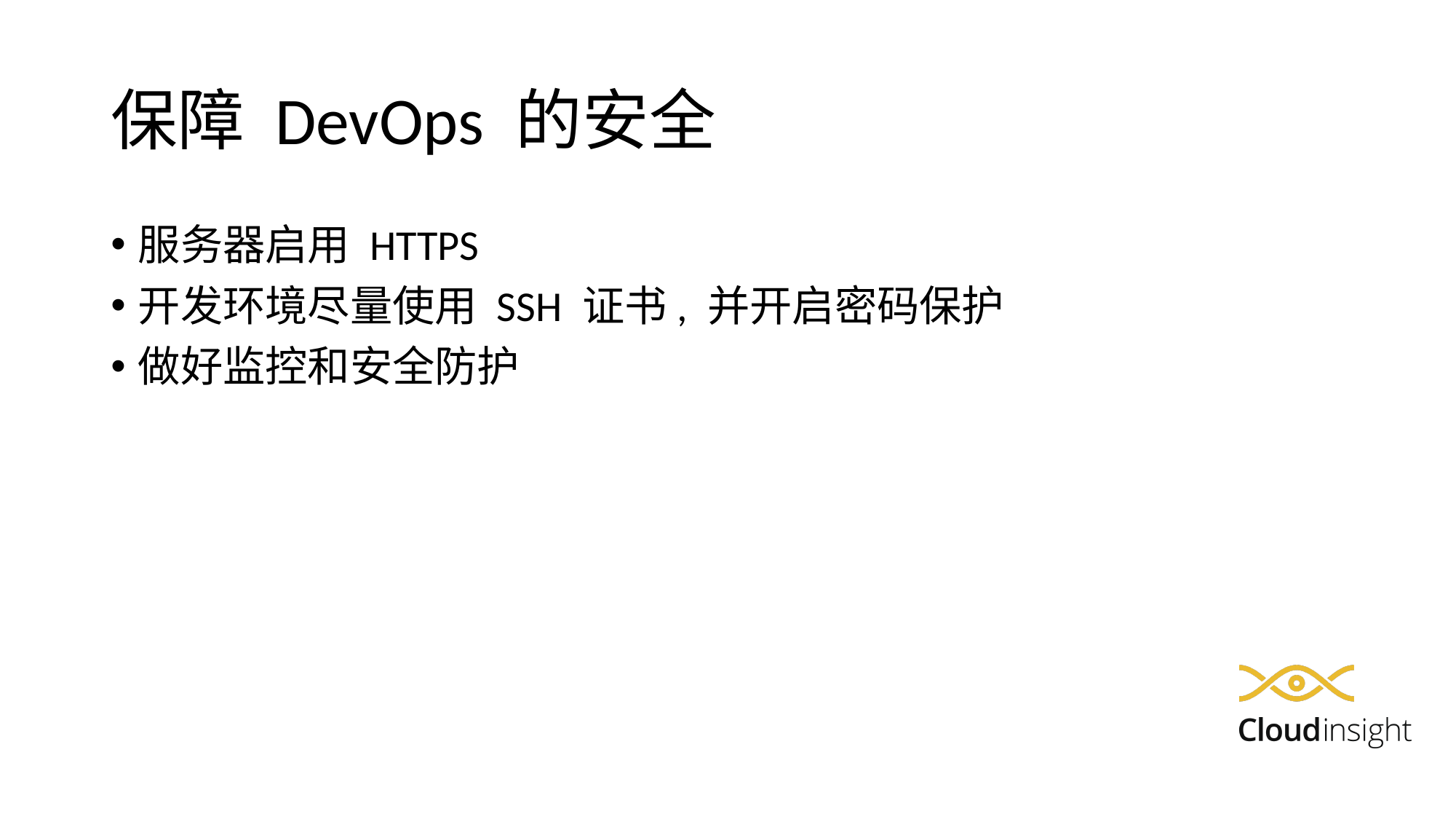

# 保障 DevOps 的安全
服务器启用 HTTPS
开发环境尽量使用 SSH 证书, 并开启密码保护
做好监控和安全防护